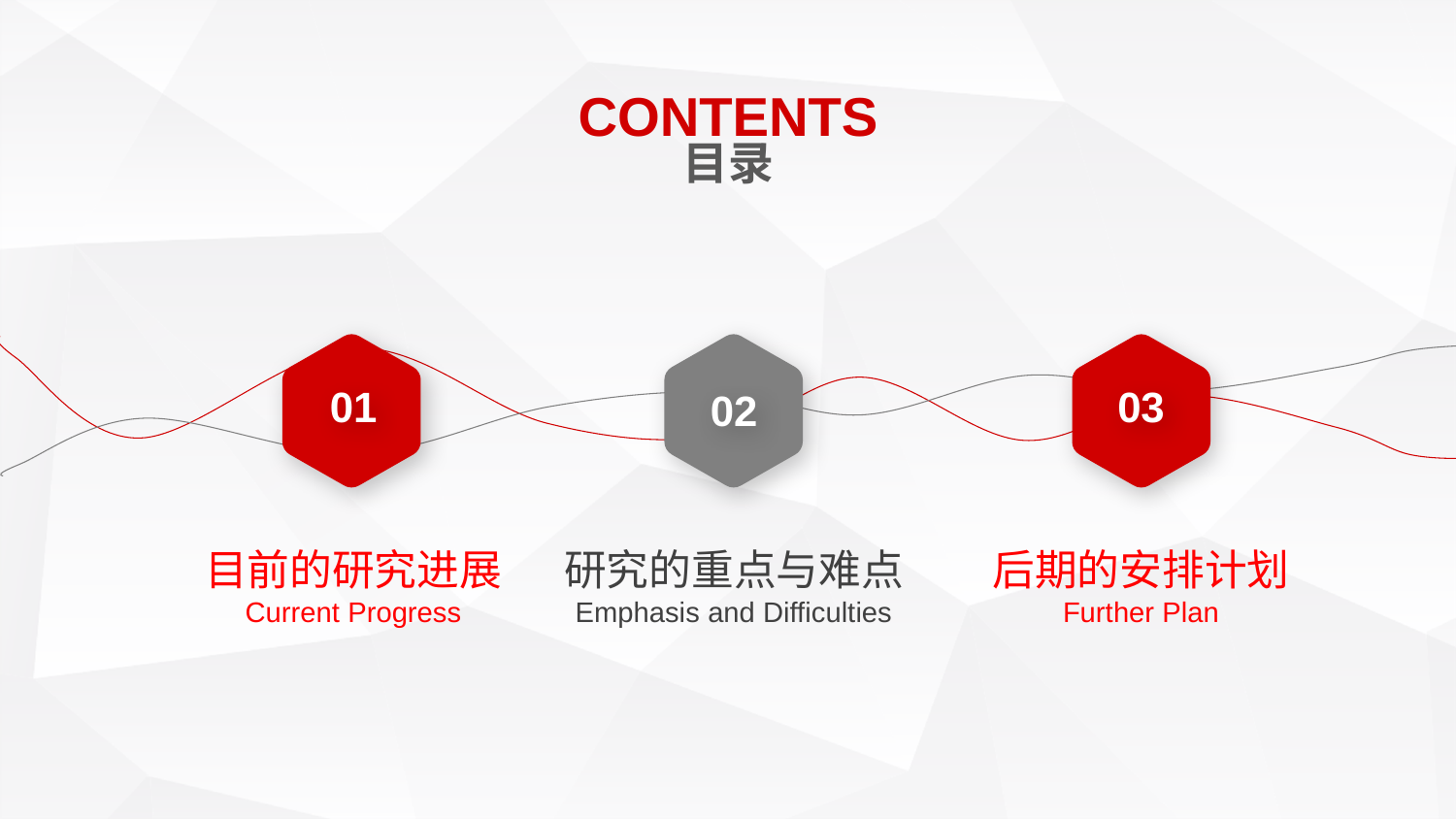

CONTENTS
目录

01

02

03

目前的研究进展
Current Progress
研究的重点与难点
Emphasis and Difficulties
后期的安排计划
Further Plan